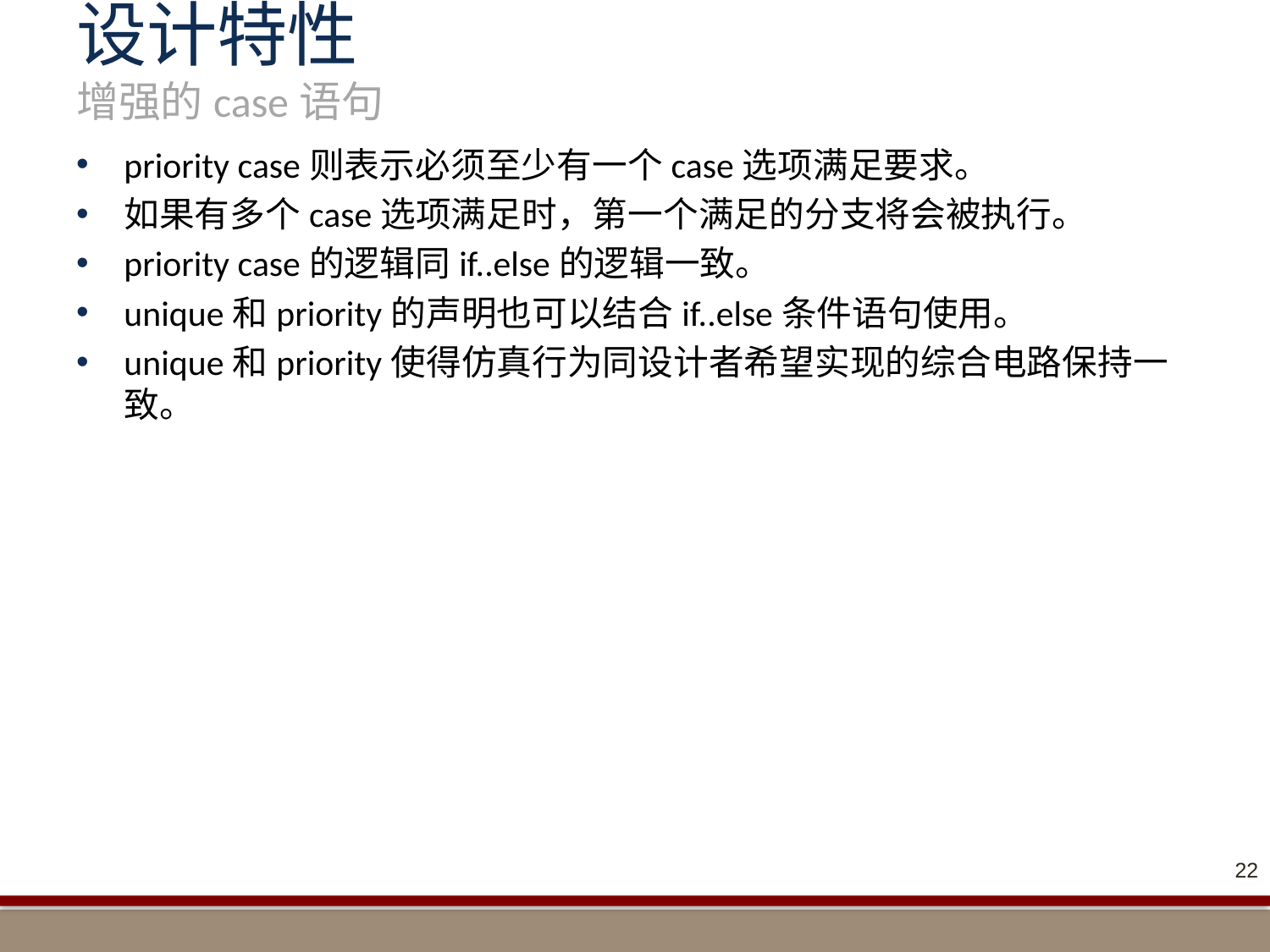

# 设计特性 增强的case语句
priority case则表示必须至少有一个case选项满足要求。
如果有多个case选项满足时，第一个满足的分支将会被执行。
priority case的逻辑同if..else的逻辑一致。
unique和priority的声明也可以结合if..else条件语句使用。
unique和priority使得仿真行为同设计者希望实现的综合电路保持一致。
22